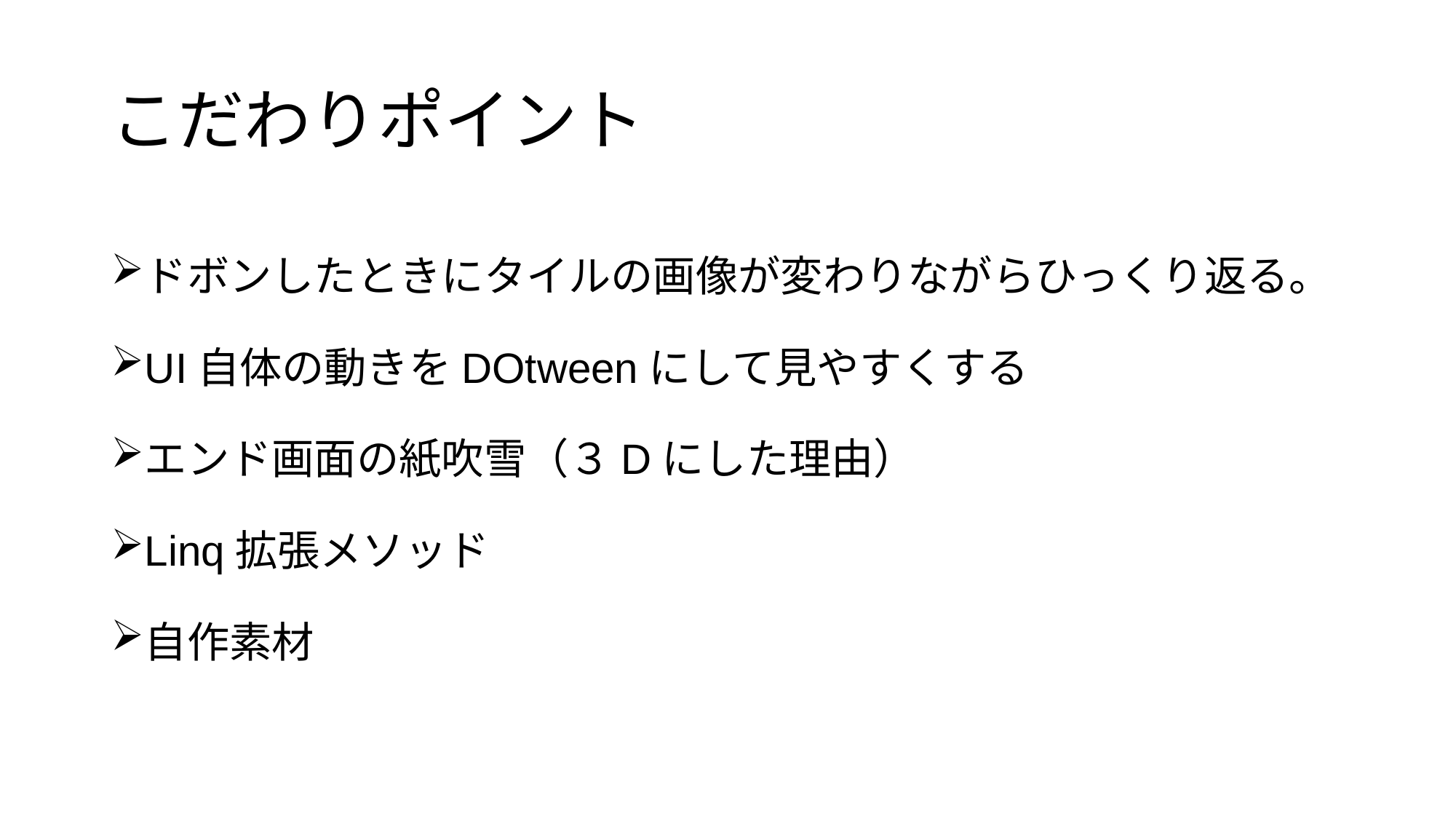

# こだわりポイント
ドボンしたときにタイルの画像が変わりながらひっくり返る。
UI自体の動きをDOtweenにして見やすくする
エンド画面の紙吹雪（３Dにした理由）
Linq拡張メソッド
自作素材